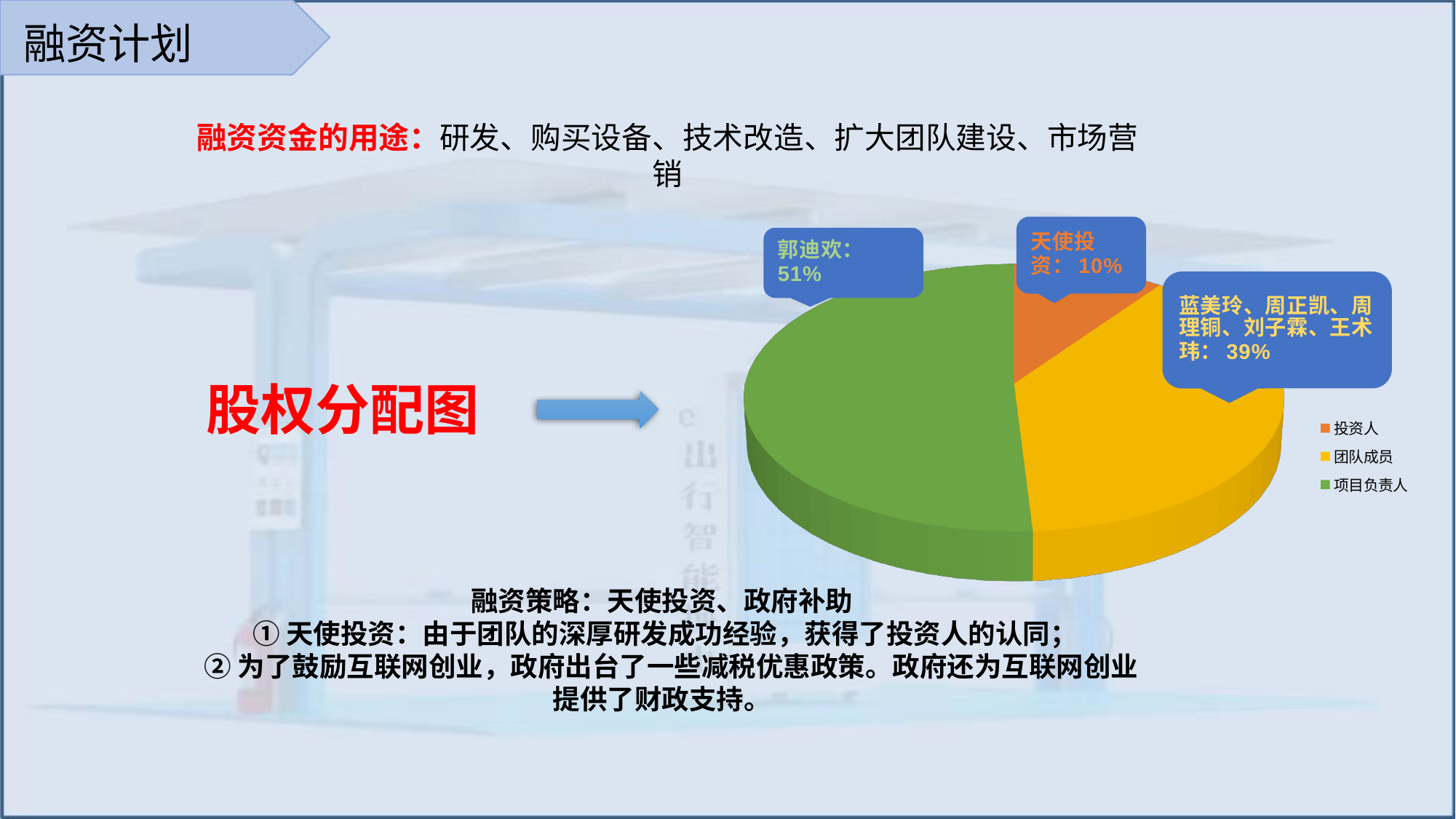

融资计划
融资资金的用途：研发、购买设备、技术改造、扩大团队建设、市场营销

[unsupported chart]

股权分配图

融资策略：天使投资、政府补助
 ①天使投资：由于团队的深厚研发成功经验，获得了投资人的认同；
   ②为了鼓励互联网创业，政府出台了一些减税优惠政策。政府还为互联网创业提供了财政支持。